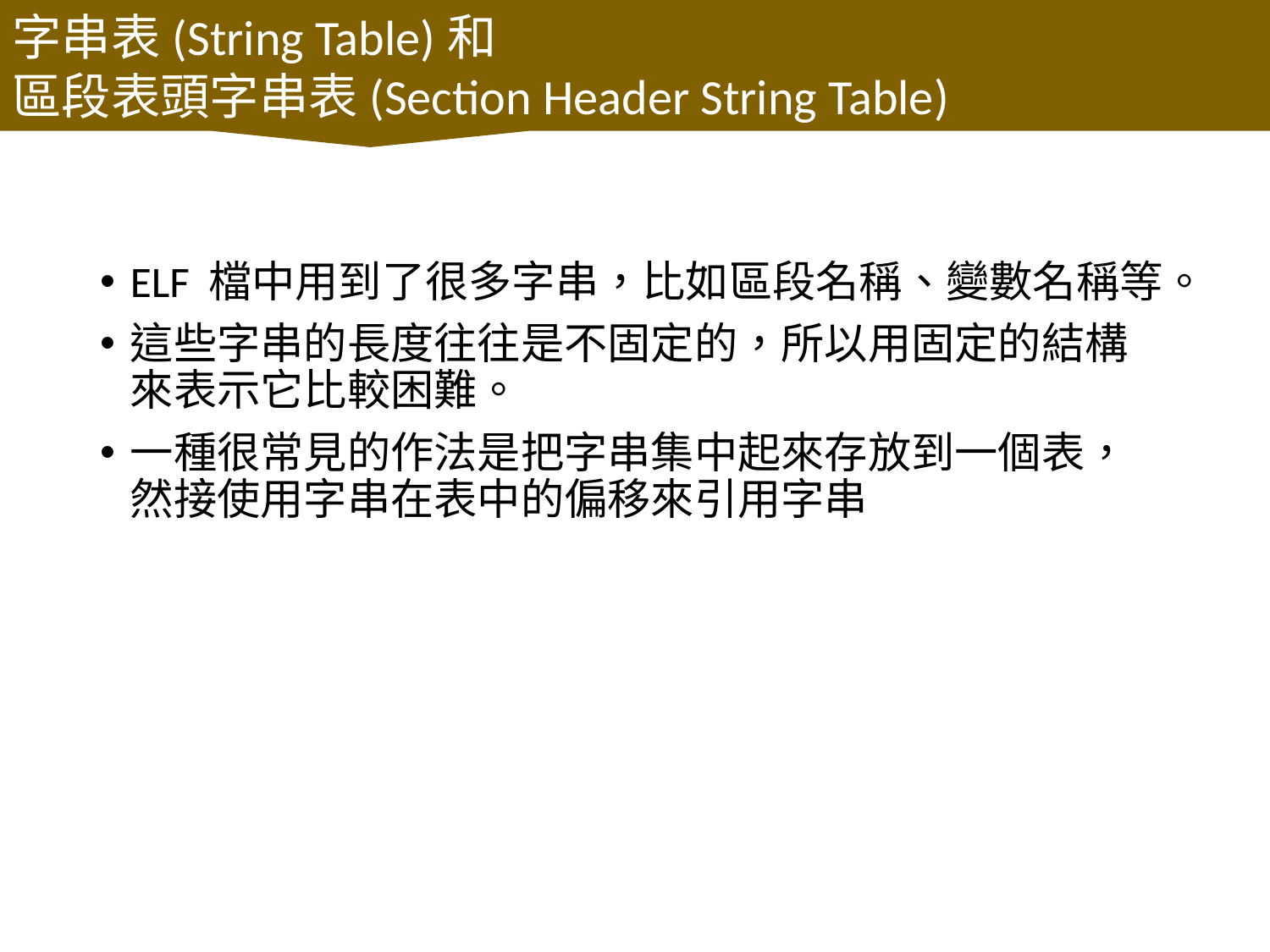

字串表(String Table)和
區段表頭字串表(Section Header String Table)
ELF 檔中用到了很多字串，比如區段名稱、變數名稱等。
這些字串的長度往往是不固定的，所以用固定的結構來表示它比較困難。
一種很常見的作法是把字串集中起來存放到一個表，然接使用字串在表中的偏移來引用字串